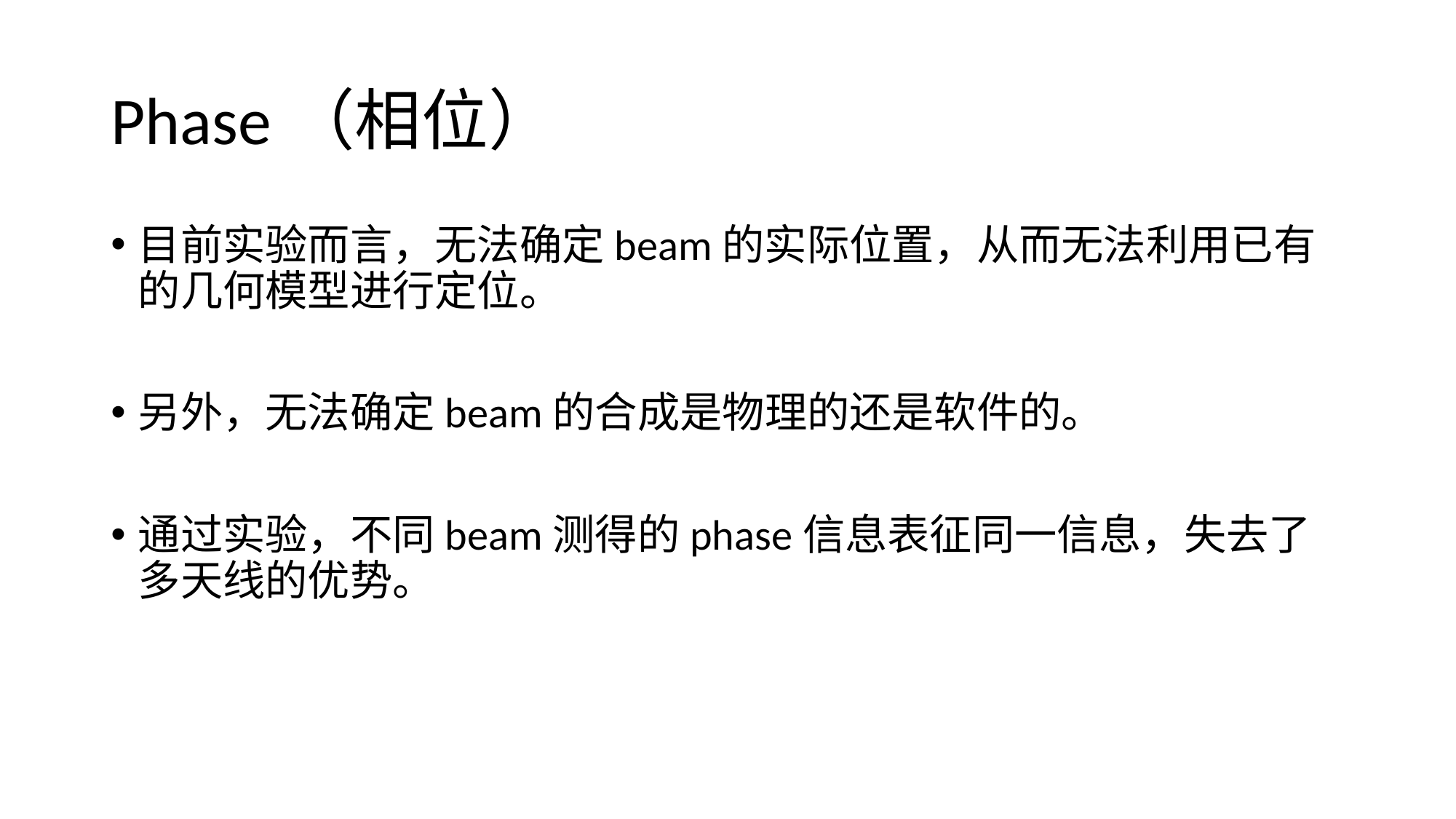

# Phase（相位）
目前实验而言，无法确定beam的实际位置，从而无法利用已有的几何模型进行定位。

另外，无法确定beam的合成是物理的还是软件的。

通过实验，不同beam测得的phase信息表征同一信息，失去了多天线的优势。